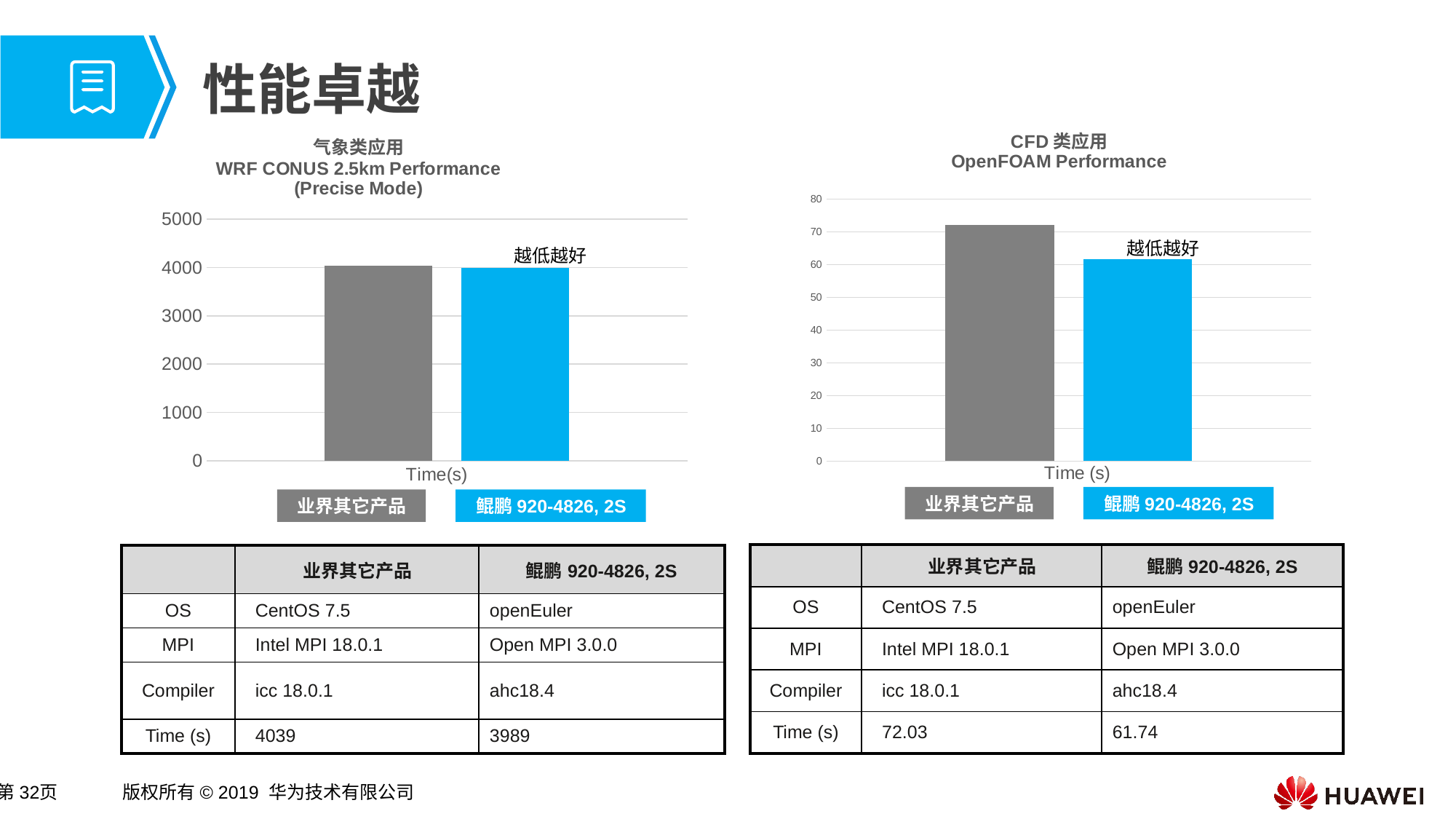

# 性能卓越

### Chart: 气象类应用
WRF CONUS 2.5km Performance
(Precise Mode)

| Category | x86 Gold 6148,2S | 鲲鹏920-4826 |
|---|---|---|
| 类别 1 | 4039.0 | 3989.22 |

### Chart: CFD类应用
OpenFOAM Performance

| Category | x86 Gold 6148,2S | 鲲鹏920-4826 |
|---|---|---|
| 类别 1 | 72.03 | 61.74 |
业界其它产品
鲲鹏920-4826, 2S
业界其它产品
鲲鹏920-4826, 2S
|  | 业界其它产品 | 鲲鹏920-4826, 2S |
| --- | --- | --- |
| OS | CentOS 7.5 | openEuler |
| MPI | Intel MPI 18.0.1 | Open MPI 3.0.0 |
| Compiler | icc 18.0.1 | ahc18.4 |
| Time (s) | 72.03 | 61.74 |
|  | 业界其它产品 | 鲲鹏920-4826, 2S |
| --- | --- | --- |
| OS | CentOS 7.5 | openEuler |
| MPI | Intel MPI 18.0.1 | Open MPI 3.0.0 |
| Compiler | icc 18.0.1 | ahc18.4 |
| Time (s) | 4039 | 3989 |